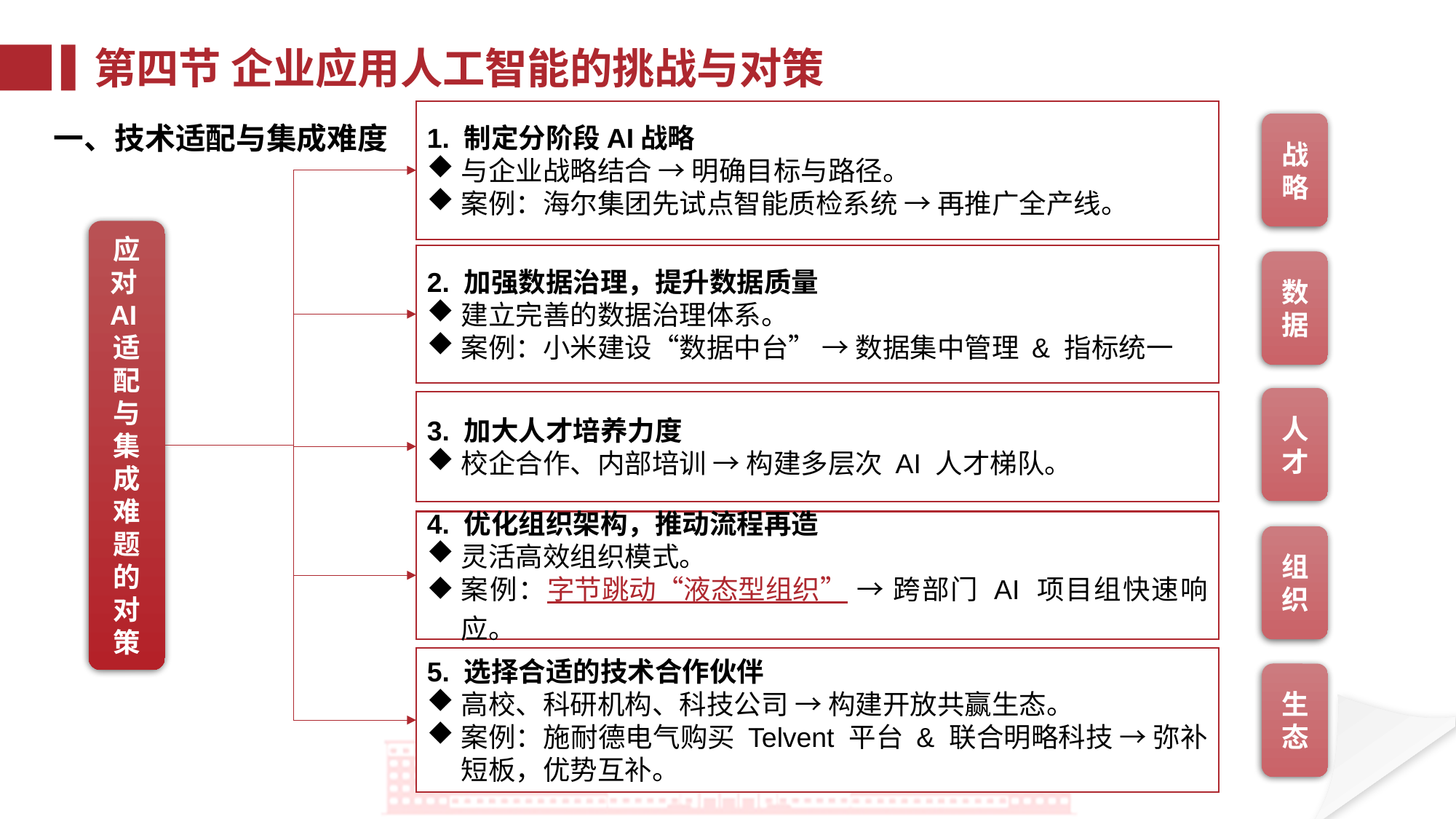

第四节 企业应用人工智能的挑战与对策
1. 制定分阶段AI战略
与企业战略结合 → 明确目标与路径。
案例：海尔集团先试点智能质检系统 → 再推广全产线。
战略
一、技术适配与集成难度
应对AI适配与集成难题的对策
2. 加强数据治理，提升数据质量
建立完善的数据治理体系。
案例：小米建设“数据中台” → 数据集中管理 & 指标统一
数据
人才
3. 加大人才培养力度
校企合作、内部培训 → 构建多层次 AI 人才梯队。
4. 优化组织架构，推动流程再造
灵活高效组织模式。
案例：字节跳动“液态型组织” → 跨部门 AI 项目组快速响应。
组织
5. 选择合适的技术合作伙伴
高校、科研机构、科技公司 → 构建开放共赢生态。
案例：施耐德电气购买 Telvent 平台 & 联合明略科技 → 弥补短板，优势互补。
生态